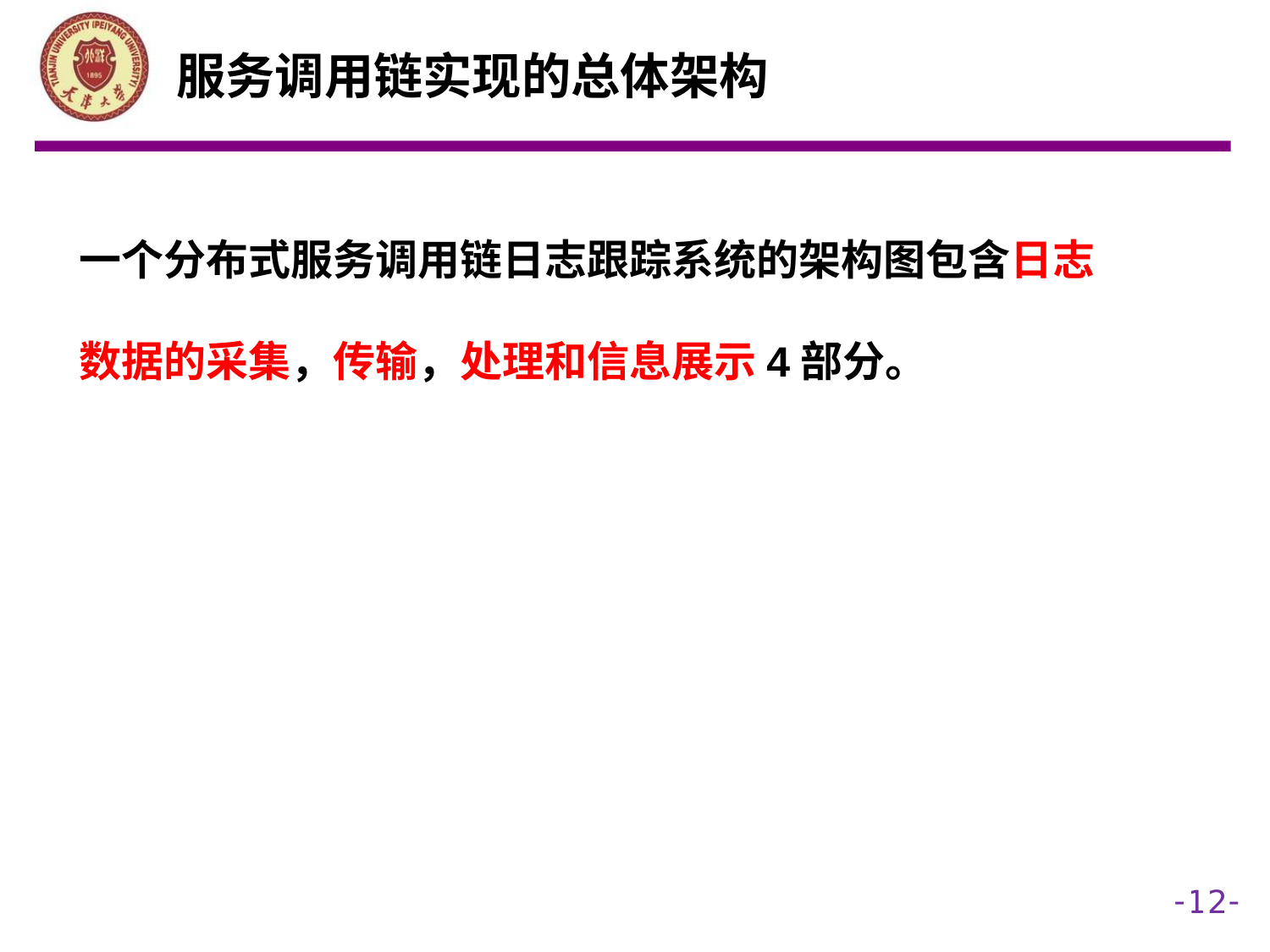

服务调用链实现的总体架构

一个分布式服务调用链日志跟踪系统的架构图包含日志数据的采集，传输，处理和信息展示4部分。